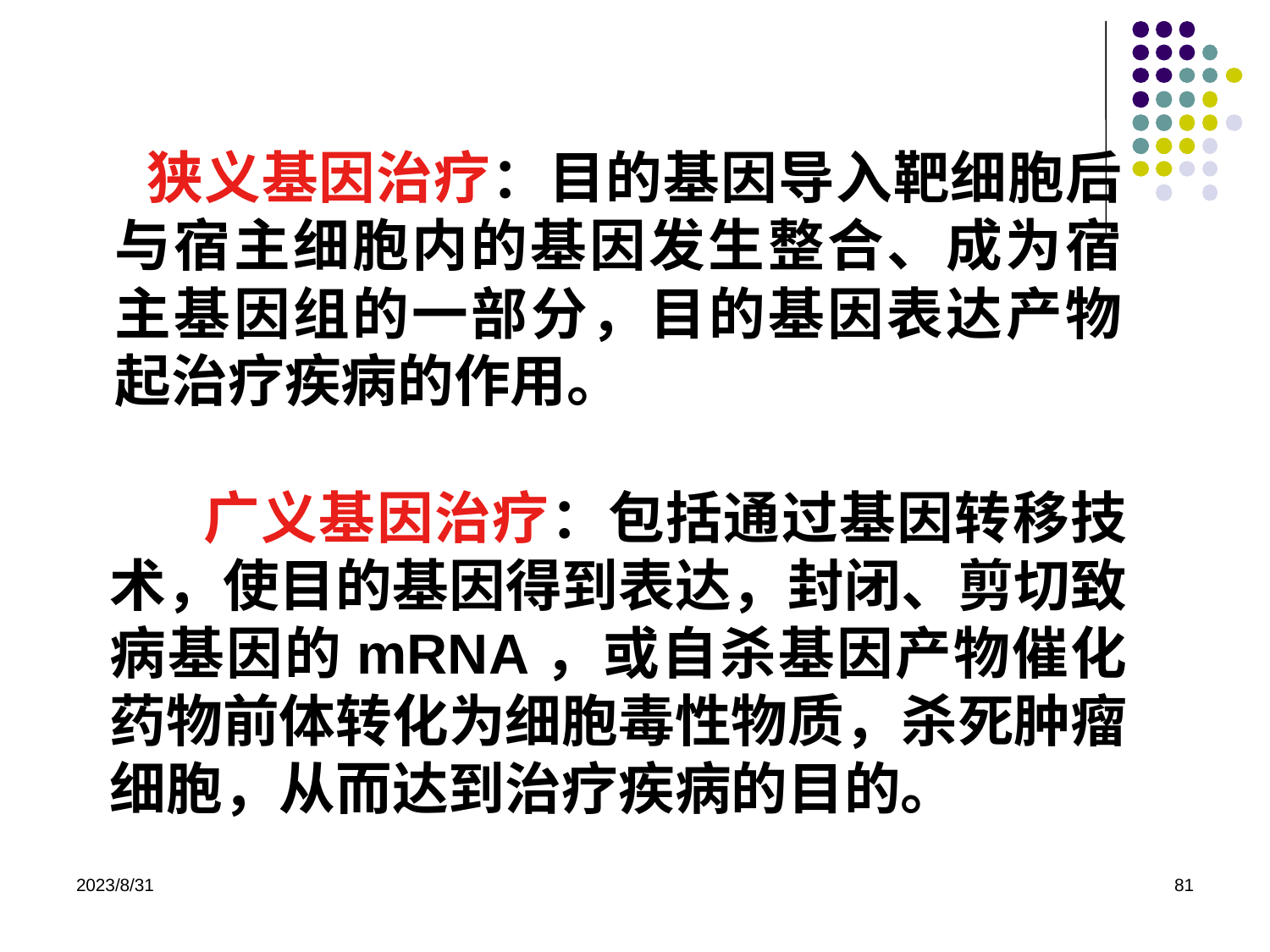

狭义基因治疗：目的基因导入靶细胞后与宿主细胞内的基因发生整合、成为宿主基因组的一部分，目的基因表达产物起治疗疾病的作用。
           广义基因治疗：包括通过基因转移技术，使目的基因得到表达，封闭、剪切致病基因的mRNA，或自杀基因产物催化药物前体转化为细胞毒性物质，杀死肿瘤细胞，从而达到治疗疾病的目的。
2023/8/31
81